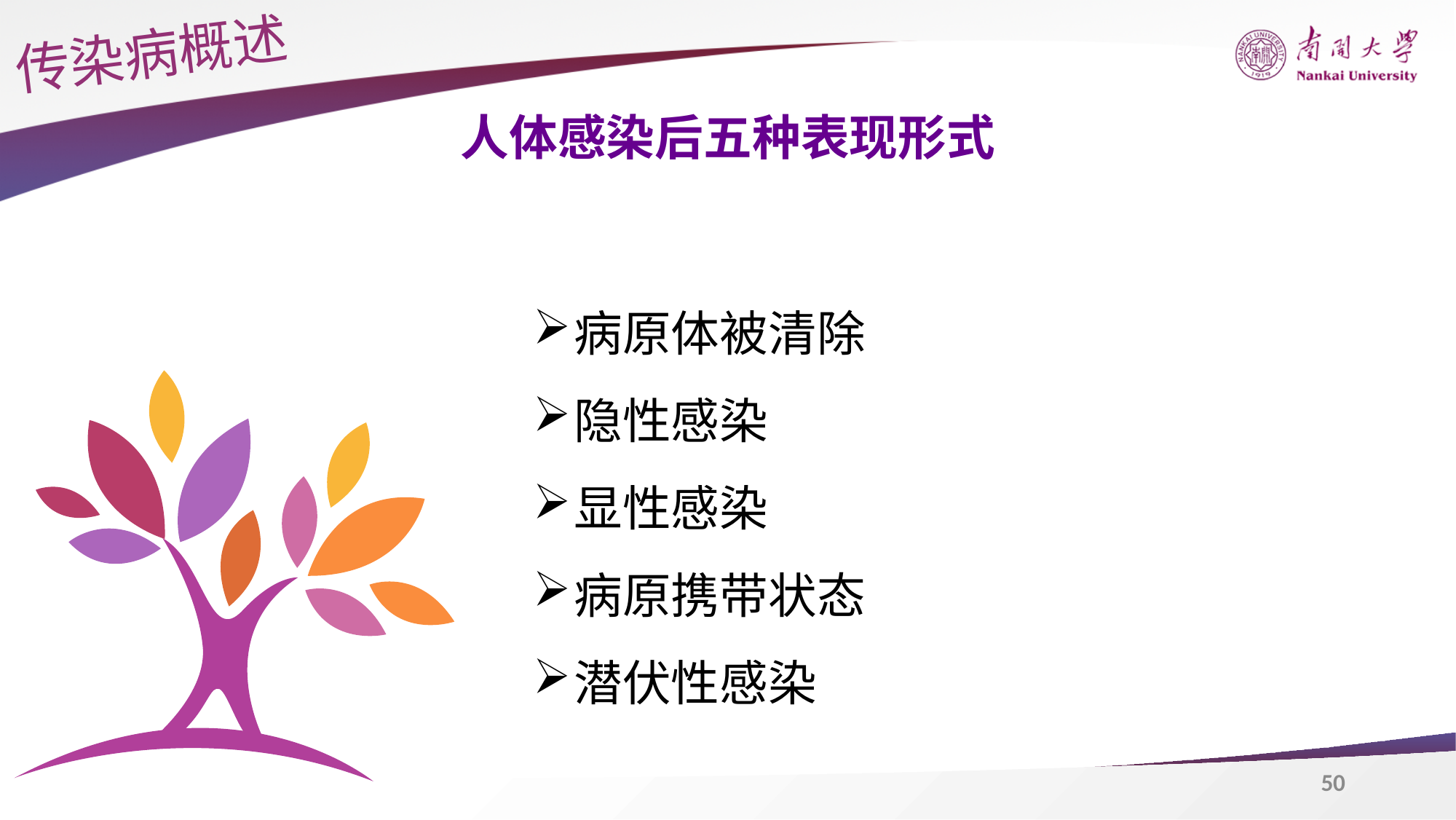

传染病概述
人体感染后五种表现形式
病原体被清除
隐性感染
显性感染
病原携带状态
潜伏性感染

50